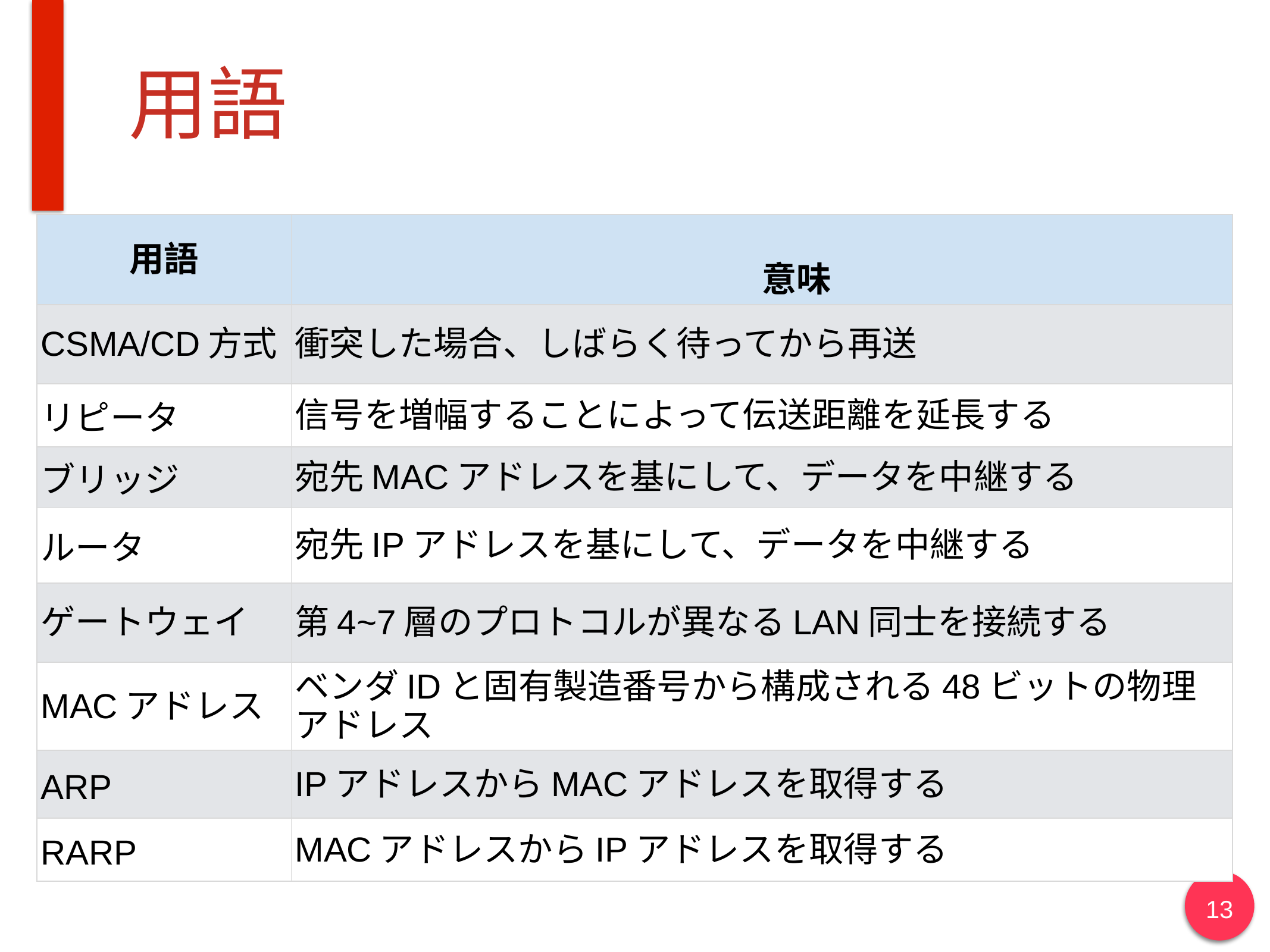

# 用語
| 用語 | 意味 |
| --- | --- |
| CSMA/CD方式 | 衝突した場合、しばらく待ってから再送 |
| リピータ | 信号を増幅することによって伝送距離を延長する |
| ブリッジ | 宛先MACアドレスを基にして、データを中継する |
| ルータ | 宛先IPアドレスを基にして、データを中継する |
| ゲートウェイ | 第4~7層のプロトコルが異なるLAN同士を接続する |
| MACアドレス | ベンダIDと固有製造番号から構成される48ビットの物理アドレス |
| ARP | IPアドレスからMACアドレスを取得する |
| RARP | MACアドレスからIPアドレスを取得する |
13